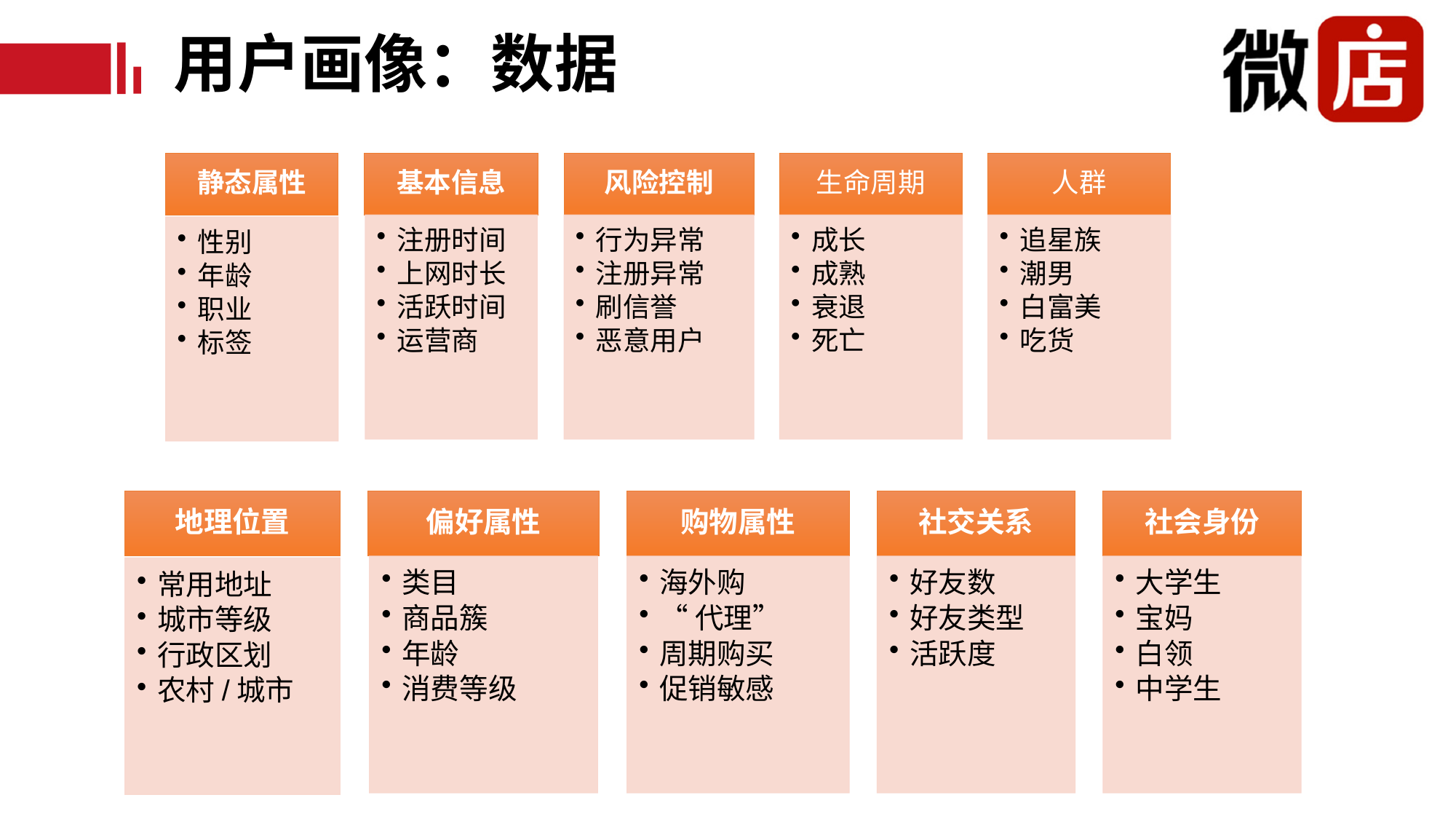

# 用户画像：数据
静态属性
性别
年龄
职业
标签
基本信息
注册时间
上网时长
活跃时间
运营商
风险控制
行为异常
注册异常
刷信誉
恶意用户
生命周期
成长
成熟
衰退
死亡
人群
追星族
潮男
白富美
吃货
地理位置
常用地址
城市等级
行政区划
农村/城市
偏好属性
类目
商品簇
年龄
消费等级
购物属性
海外购
“代理”
周期购买
促销敏感
社交关系
好友数
好友类型
活跃度
社会身份
大学生
宝妈
白领
中学生